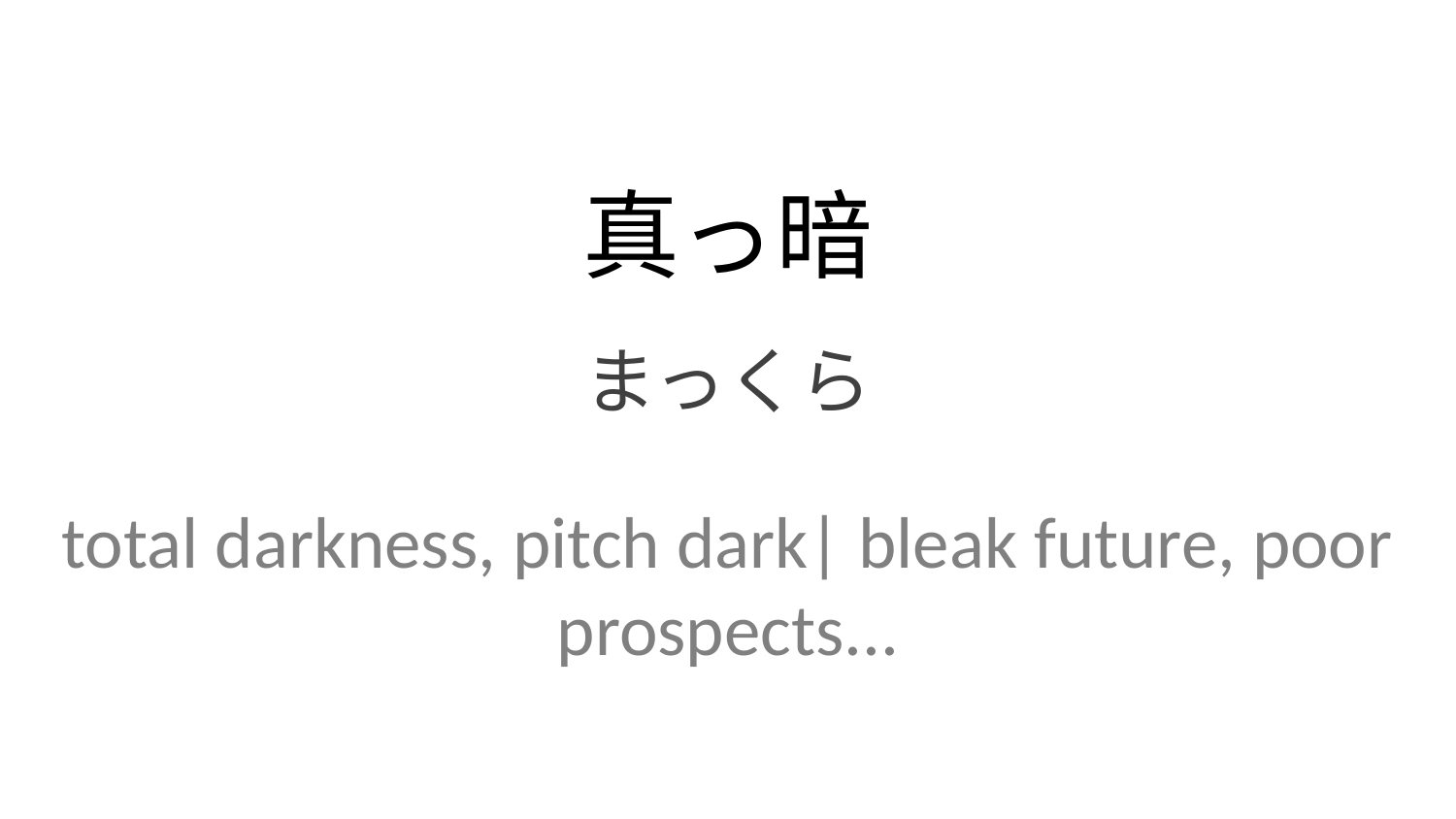

真っ暗

まっくら
total darkness, pitch dark| bleak future, poor prospects...